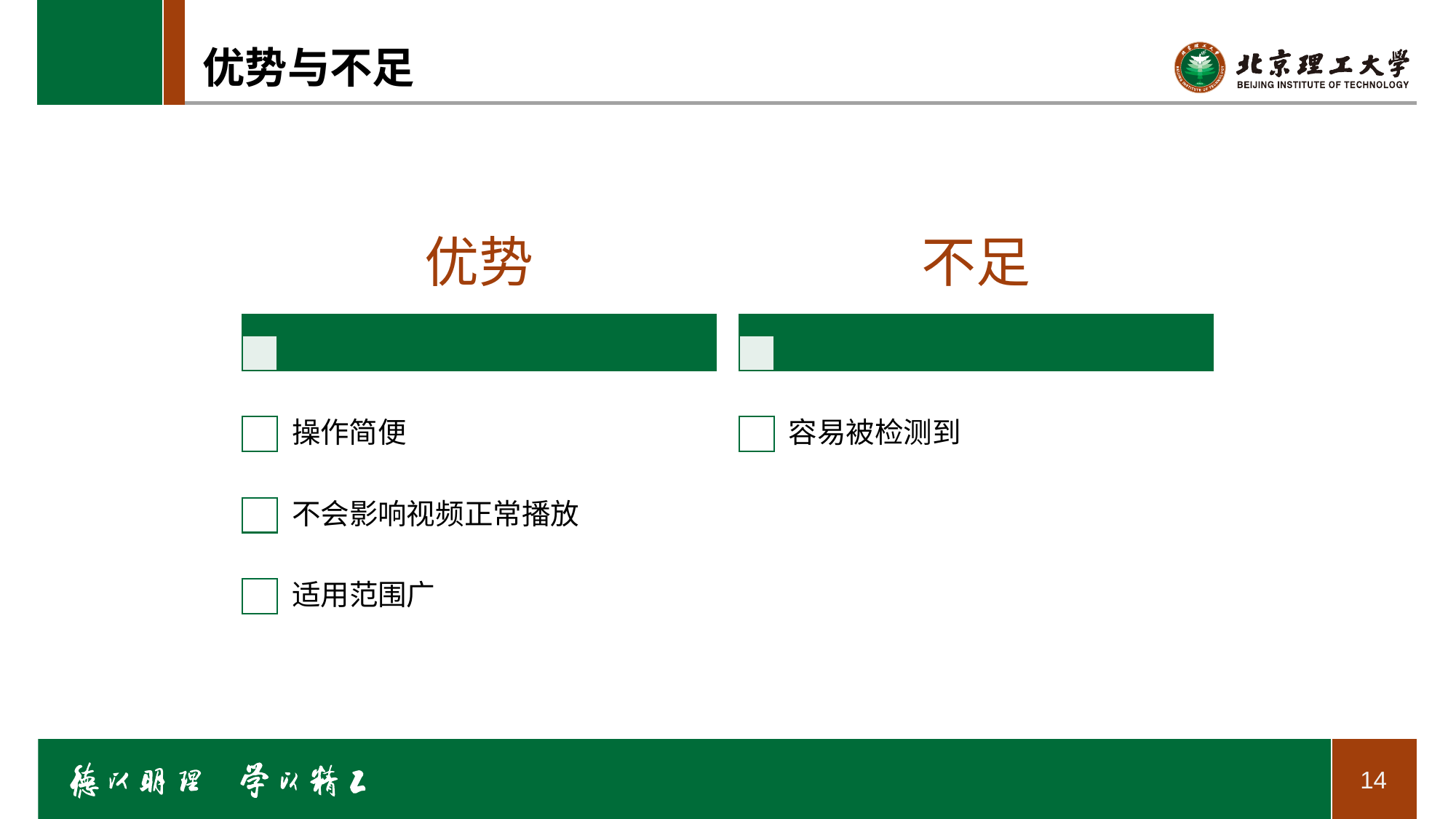

# 优势与不足
优势
操作简便
不会影响视频正常播放
适用范围广
不足
容易被检测到